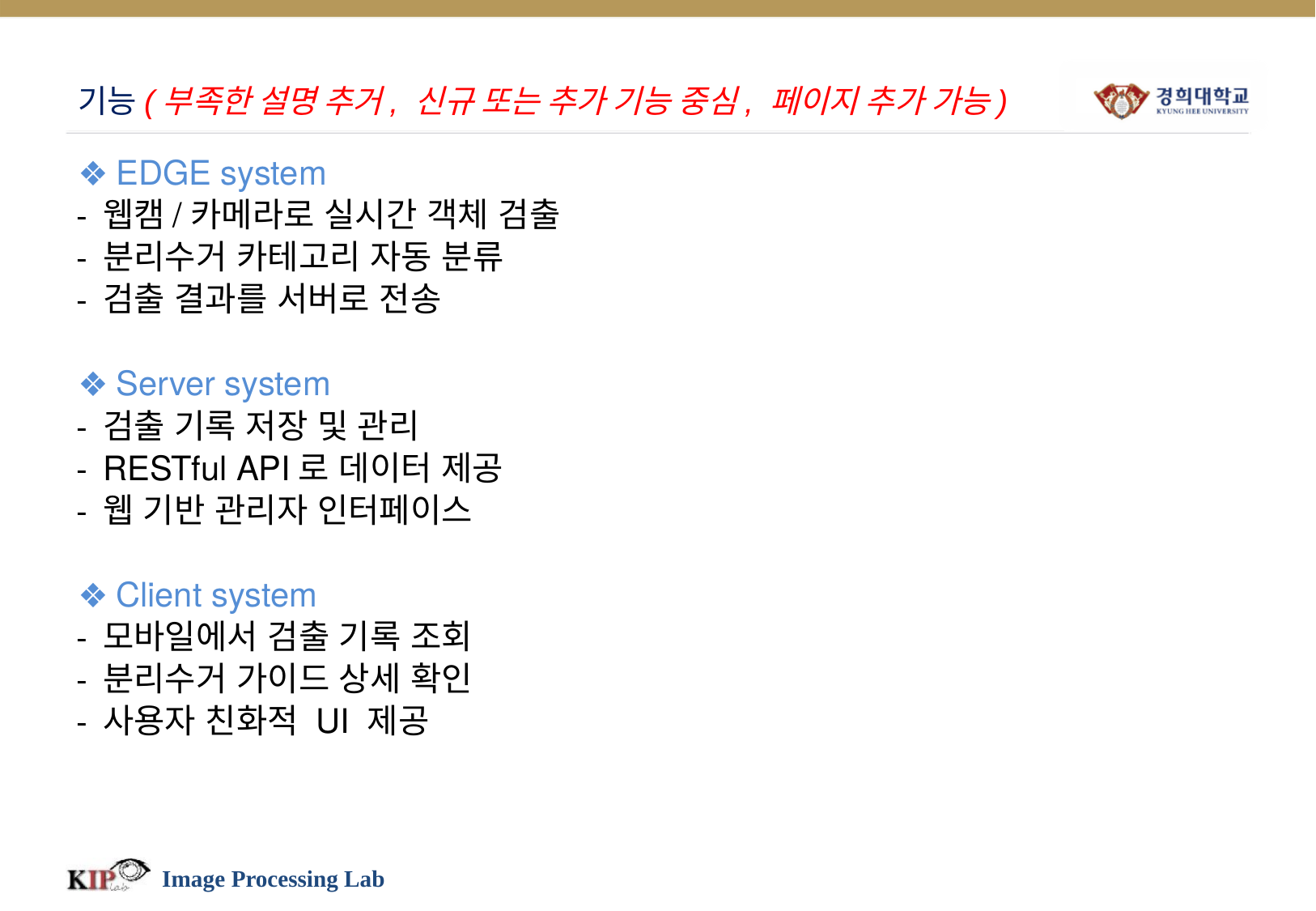

# 기능(부족한 설명 추거, 신규 또는 추가 기능 중심, 페이지 추가 가능)
EDGE system
웹캠/카메라로 실시간 객체 검출
분리수거 카테고리 자동 분류
검출 결과를 서버로 전송

Server system
검출 기록 저장 및 관리
RESTful API로 데이터 제공
웹 기반 관리자 인터페이스

Client system
모바일에서 검출 기록 조회
분리수거 가이드 상세 확인
사용자 친화적 UI 제공
Image Processing Lab